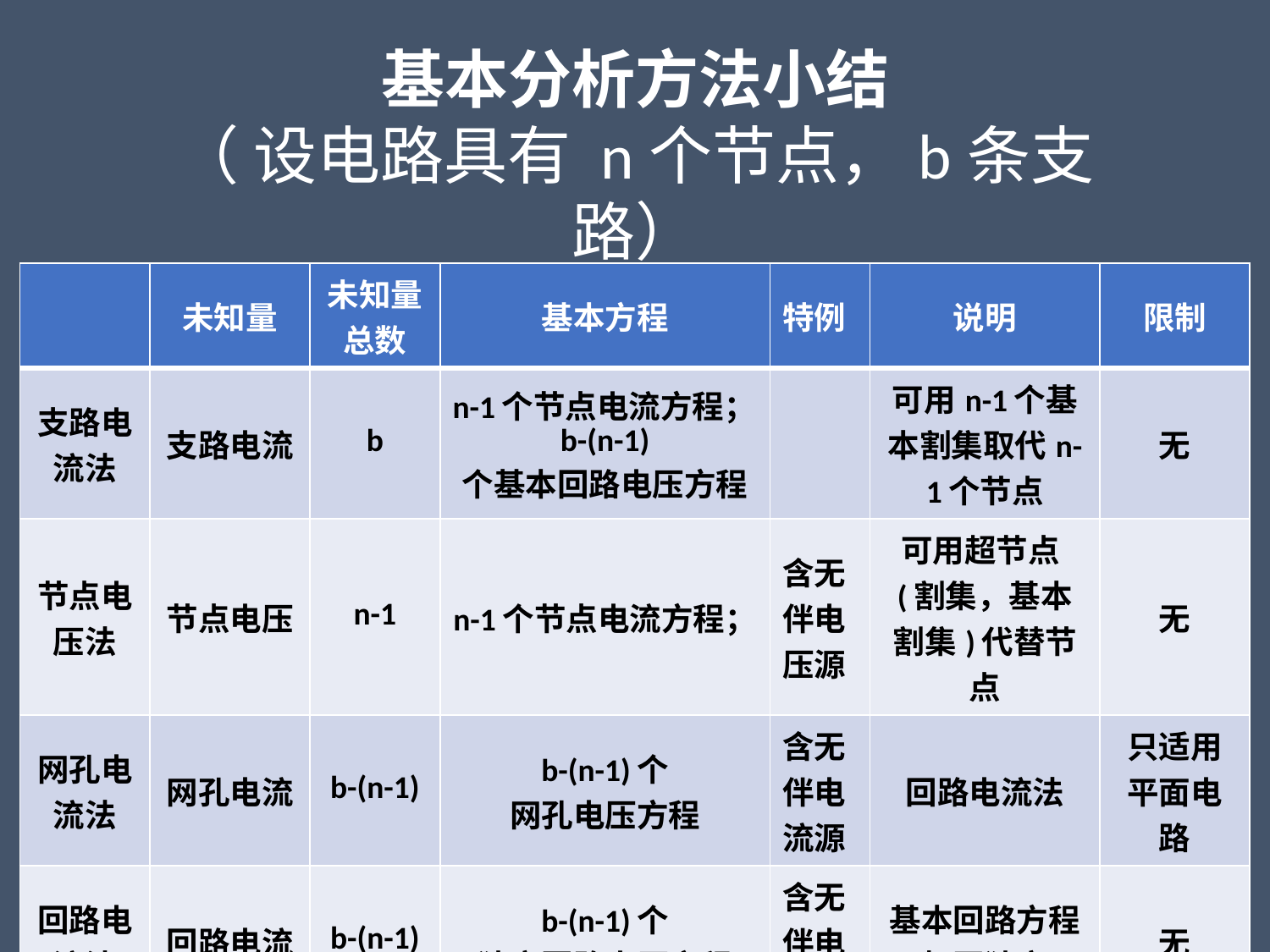

基本分析方法小结
（ 设电路具有 n个节点，b条支路）
|  | 未知量 | 未知量总数 | 基本方程 | 特例 | 说明 | 限制 |
| --- | --- | --- | --- | --- | --- | --- |
| 支路电流法 | 支路电流 | b | n-1个节点电流方程；b-(n-1) 个基本回路电压方程 |  | 可用n-1个基本割集取代n-1个节点 | 无 |
| 节点电压法 | 节点电压 | n-1 | n-1个节点电流方程； | 含无伴电压源 | 可用超节点(割集，基本割集)代替节点 | 无 |
| 网孔电流法 | 网孔电流 | b-(n-1) | b-(n-1)个 网孔电压方程 | 含无伴电流源 | 回路电流法 | 只适用平面电路 |
| 回路电流法 | 回路电流 | b-(n-1) | b-(n-1)个 独立回路电压方程 | 含无伴电流源 | 基本回路方程相互独立 | 无 |